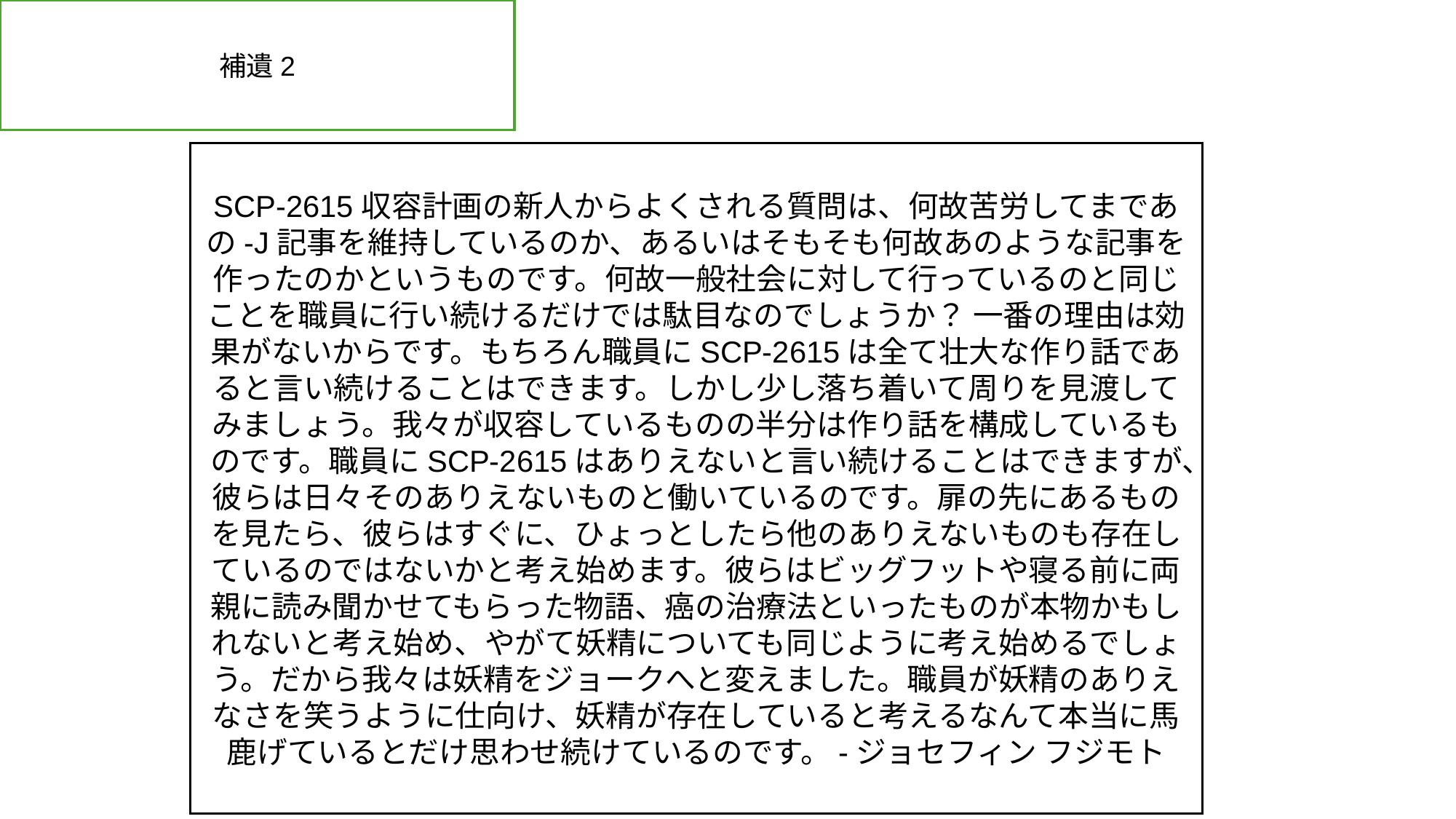

補遺2
SCP-2615収容計画の新人からよくされる質問は、何故苦労してまであの-J記事を維持しているのか、あるいはそもそも何故あのような記事を作ったのかというものです。何故一般社会に対して行っているのと同じことを職員に行い続けるだけでは駄目なのでしょうか？ 一番の理由は効果がないからです。もちろん職員にSCP-2615は全て壮大な作り話であると言い続けることはできます。しかし少し落ち着いて周りを見渡してみましょう。我々が収容しているものの半分は作り話を構成しているものです。職員にSCP-2615はありえないと言い続けることはできますが、彼らは日々そのありえないものと働いているのです。扉の先にあるものを見たら、彼らはすぐに、ひょっとしたら他のありえないものも存在しているのではないかと考え始めます。彼らはビッグフットや寝る前に両親に読み聞かせてもらった物語、癌の治療法といったものが本物かもしれないと考え始め、やがて妖精についても同じように考え始めるでしょう。だから我々は妖精をジョークへと変えました。職員が妖精のありえなさを笑うように仕向け、妖精が存在していると考えるなんて本当に馬鹿げているとだけ思わせ続けているのです。-ジョセフィン フジモト